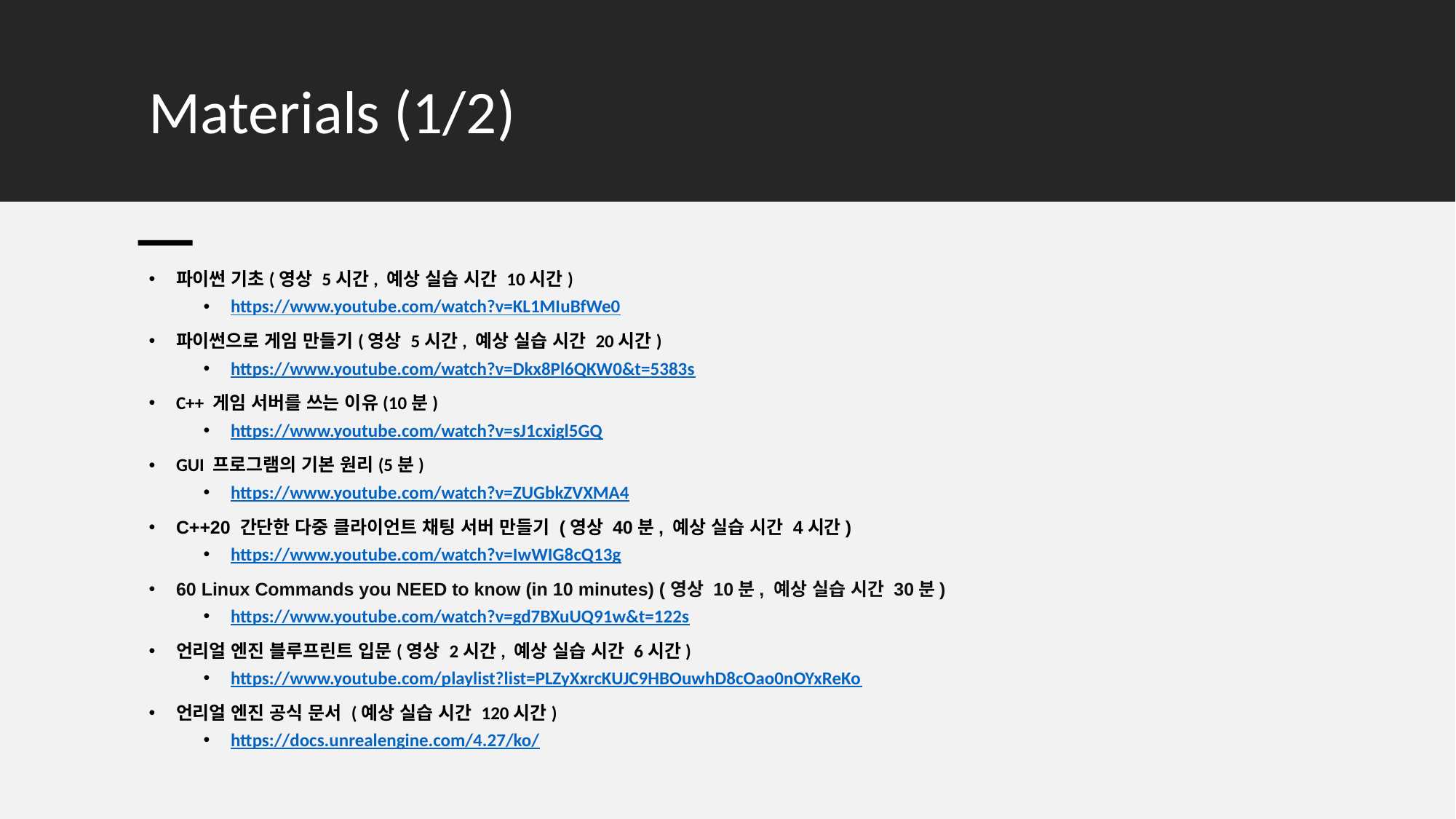

# Materials (1/2)

파이썬 기초(영상 5시간, 예상 실습 시간 10시간)
https://www.youtube.com/watch?v=KL1MIuBfWe0
파이썬으로 게임 만들기(영상 5시간, 예상 실습 시간 20시간)
https://www.youtube.com/watch?v=Dkx8Pl6QKW0&t=5383s
C++ 게임 서버를 쓰는 이유(10분)
https://www.youtube.com/watch?v=sJ1cxigl5GQ
GUI 프로그램의 기본 원리(5분)
https://www.youtube.com/watch?v=ZUGbkZVXMA4
C++20 간단한 다중 클라이언트 채팅 서버 만들기 (영상 40분, 예상 실습 시간 4시간)
https://www.youtube.com/watch?v=IwWIG8cQ13g
60 Linux Commands you NEED to know (in 10 minutes) (영상 10분, 예상 실습 시간 30분)
https://www.youtube.com/watch?v=gd7BXuUQ91w&t=122s
언리얼 엔진 블루프린트 입문(영상 2시간, 예상 실습 시간 6시간)
https://www.youtube.com/playlist?list=PLZyXxrcKUJC9HBOuwhD8cOao0nOYxReKo
언리얼 엔진 공식 문서 (예상 실습 시간 120시간)
https://docs.unrealengine.com/4.27/ko/